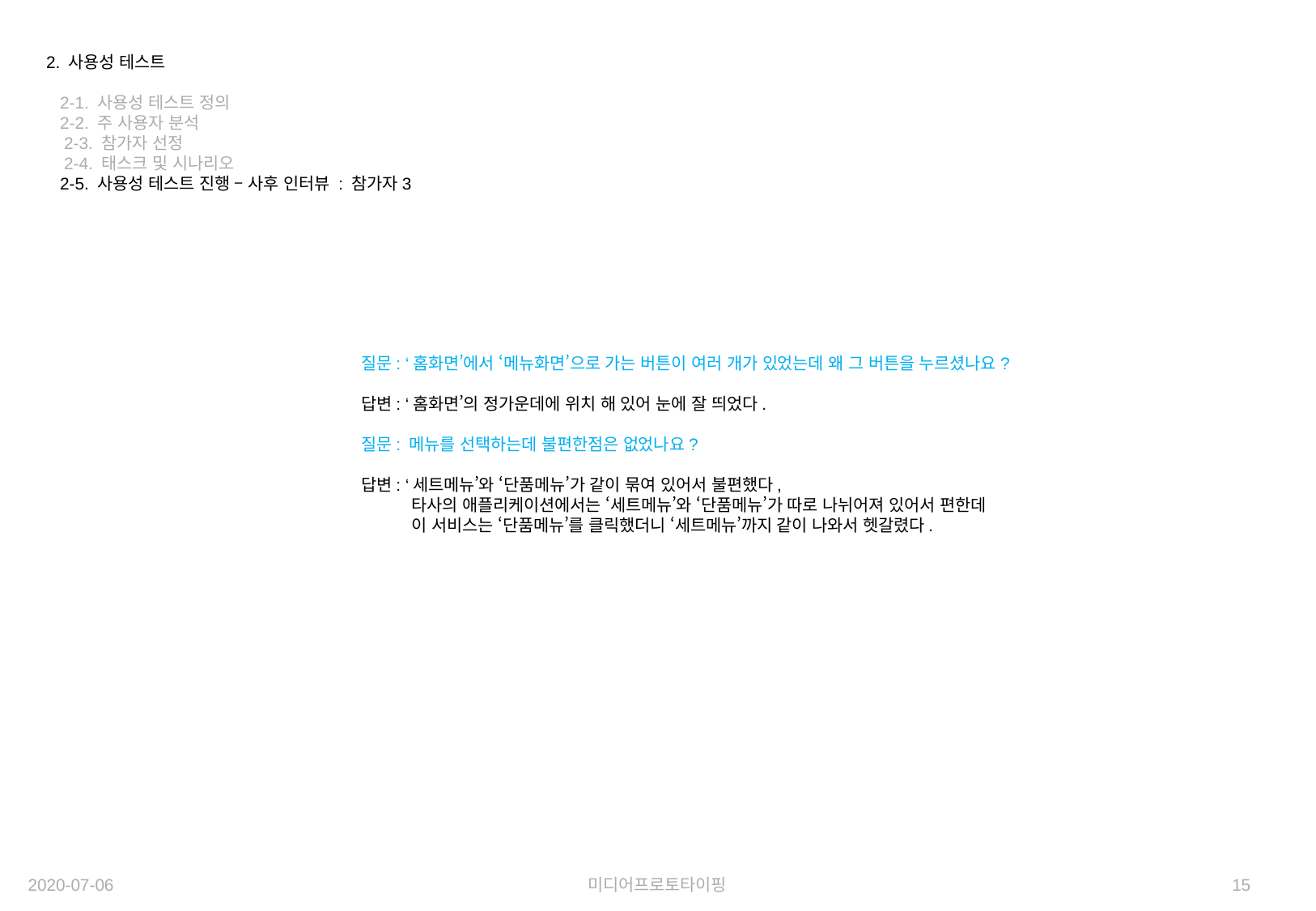

2. 사용성 테스트
   2-1. 사용성 테스트 정의
   2-2. 주 사용자 분석
   2-3. 참가자 선정
   2-4. 태스크 및 시나리오
   2-5. 사용성 테스트 진행 – 사후 인터뷰 : 참가자3
질문: ‘홈화면’에서 ‘메뉴화면’으로 가는 버튼이 여러 개가 있었는데 왜 그 버튼을 누르셨나요?

답변: ‘홈화면’의 정가운데에 위치 해 있어 눈에 잘 띄었다.

질문: 메뉴를 선택하는데 불편한점은 없었나요?

답변: ‘세트메뉴’와 ‘단품메뉴’가 같이 묶여 있어서 불편했다,
          타사의 애플리케이션에서는 ‘세트메뉴’와 ‘단품메뉴’가 따로 나뉘어져 있어서 편한데
          이 서비스는 ‘단품메뉴’를 클릭했더니 ‘세트메뉴’까지 같이 나와서 헷갈렸다.